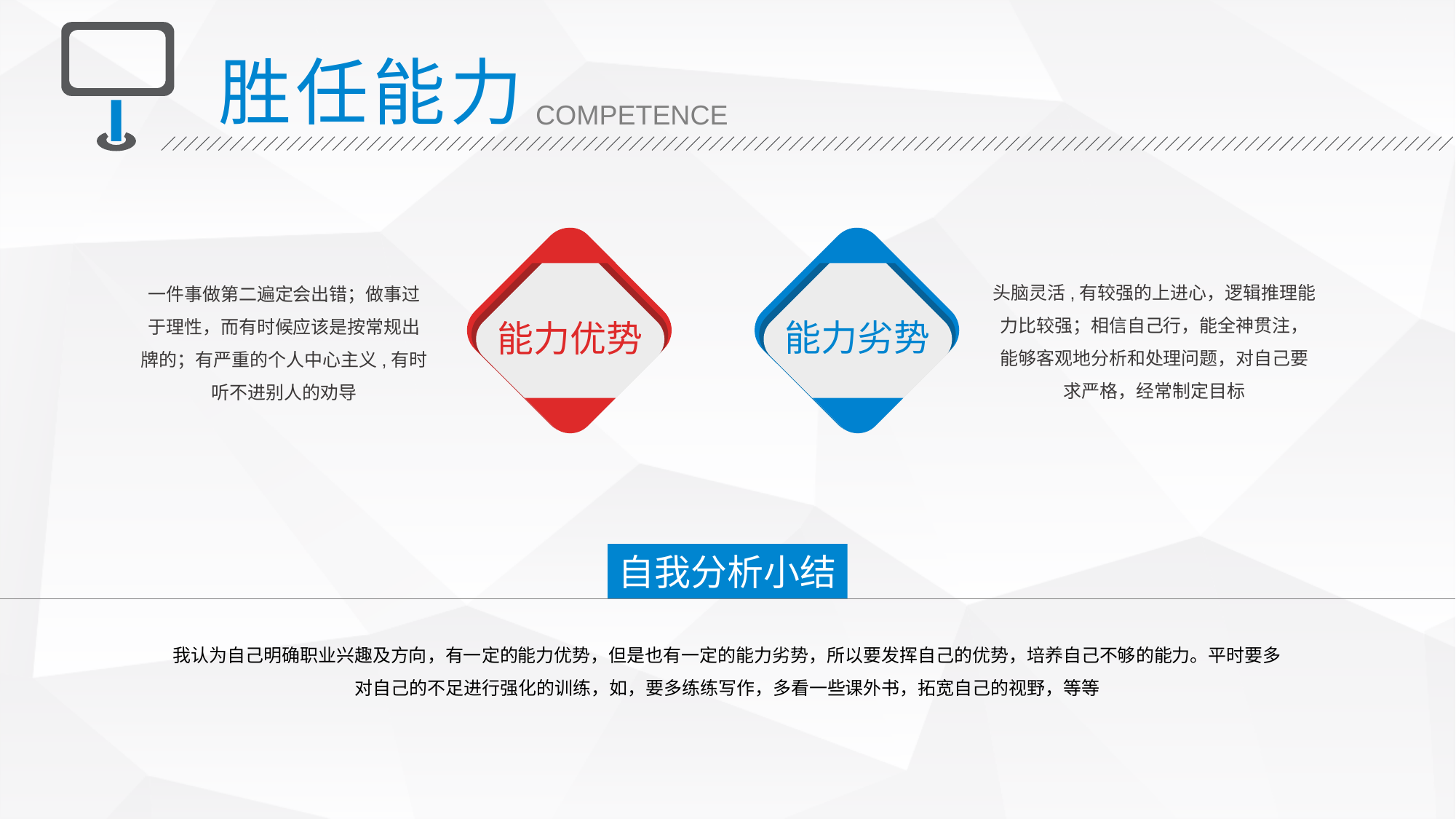

胜任能力
COMPETENCE

能力优势

一件事做第二遍定会出错；做事过于理性，而有时候应该是按常规出牌的；有严重的个人中心主义,有时听不进别人的劝导

能力劣势

头脑灵活,有较强的上进心，逻辑推理能力比较强；相信自己行，能全神贯注，能够客观地分析和处理问题，对自己要求严格，经常制定目标
自我分析小结
我认为自己明确职业兴趣及方向，有一定的能力优势，但是也有一定的能力劣势，所以要发挥自己的优势，培养自己不够的能力。平时要多对自己的不足进行强化的训练，如，要多练练写作，多看一些课外书，拓宽自己的视野，等等